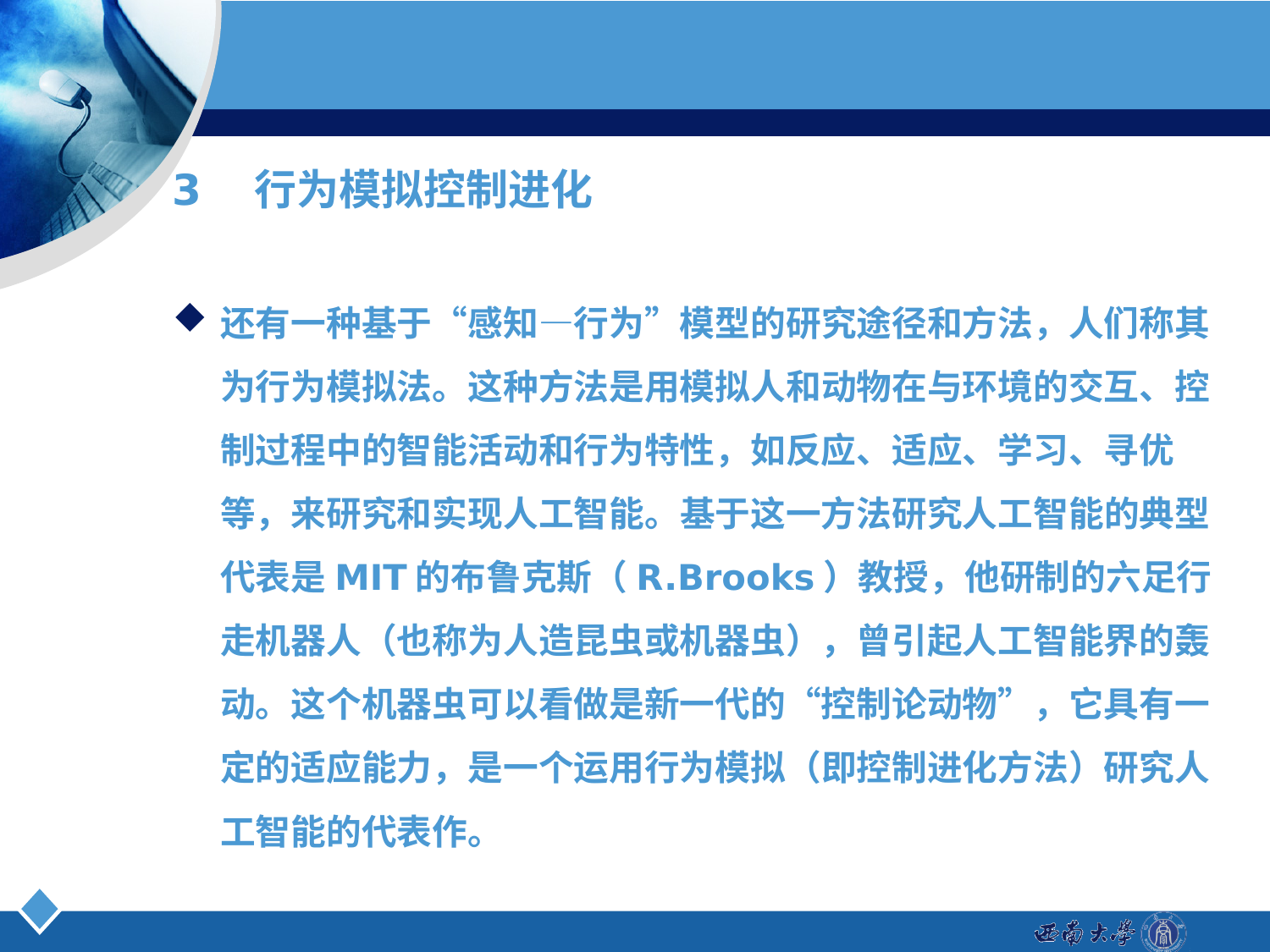

3　行为模拟控制进化

还有一种基于“感知—行为”模型的研究途径和方法，人们称其为行为模拟法。这种方法是用模拟人和动物在与环境的交互、控制过程中的智能活动和行为特性，如反应、适应、学习、寻优等，来研究和实现人工智能。基于这一方法研究人工智能的典型代表是MIT的布鲁克斯（R.Brooks）教授，他研制的六足行走机器人（也称为人造昆虫或机器虫），曾引起人工智能界的轰动。这个机器虫可以看做是新一代的“控制论动物”，它具有一定的适应能力，是一个运用行为模拟（即控制进化方法）研究人工智能的代表作。